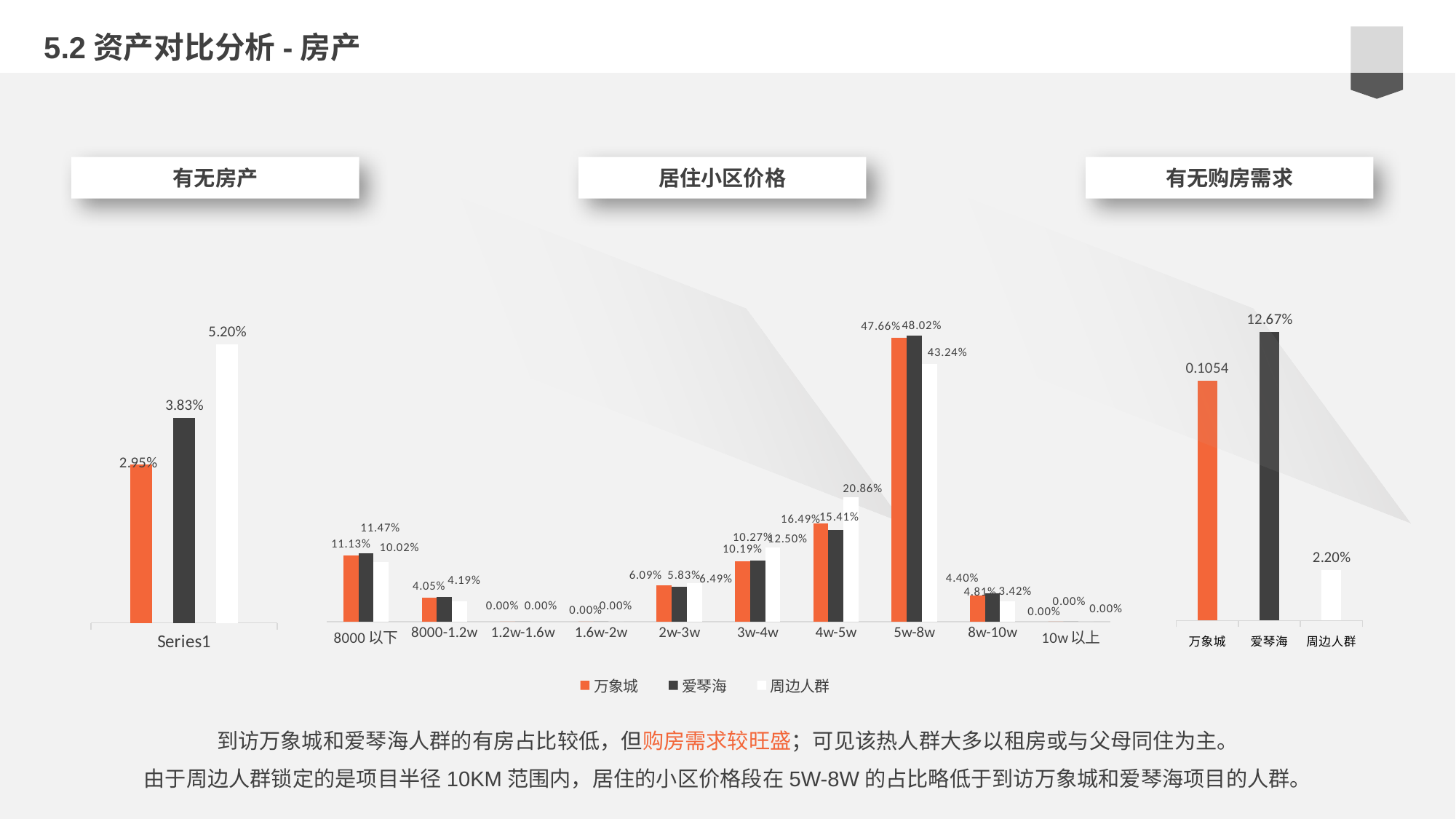

5.2资产对比分析-房产
149

有无房产

居住小区价格

有无购房需求
e7d195523061f1c0b9c437df2358c0cda14f5041a22fabbfBE2BE37675DC7AB669ED1A17F222BC996230C869F9A73B775AB9A6F73BCC744AF1BB55A31F7D215610F6B48D481C98CFAE215B20EECA2E6E0A7FA5F51308CB52DBDDBC704BB1B1B15B9E8404F8B10E983444B66EA388C6170E35B82D1C09D0AA1358145966557C00F2090DB9C29BE49B

### Chart

| Category | 万象城 | 爱琴海 | 周边人群 |
|---|---|---|---|
| 8000以下 | 0.1113 | 0.1147 | 0.1002 |
| 8000-1.2w | 0.0405 | 0.0419 | 0.0347 |
| 1.2w-1.6w | 0.0 | 0.0 | 0.0 |
| 1.6w-2w | 0.0 | 0.0 | 0.0 |
| 2w-3w | 0.0609 | 0.0583 | 0.0649 |
| 3w-4w | 0.1019 | 0.1027 | 0.125 |
| 4w-5w | 0.1649 | 0.1541 | 0.2086 |
| 5w-8w | 0.4766 | 0.4802 | 0.4324 |
| 8w-10w | 0.044 | 0.0481 | 0.0342 |
| 10w以上 | 0.0 | 0.0 | 0.0 |

### Chart

| Category | 万象城 | 爱琴海 | 周边人群 |
|---|---|---|---|
|  | 0.0295 | 0.0383 | 0.052 |

### Chart

| Category | 购房需求 |
|---|---|
| 万象城 | 0.1054 |
| 爱琴海 | 0.1267 |
| 周边人群 | 0.022 |
到访万象城和爱琴海人群的有房占比较低，但购房需求较旺盛；可见该热人群大多以租房或与父母同住为主。
由于周边人群锁定的是项目半径10KM范围内，居住的小区价格段在5W-8W的占比略低于到访万象城和爱琴海项目的人群。